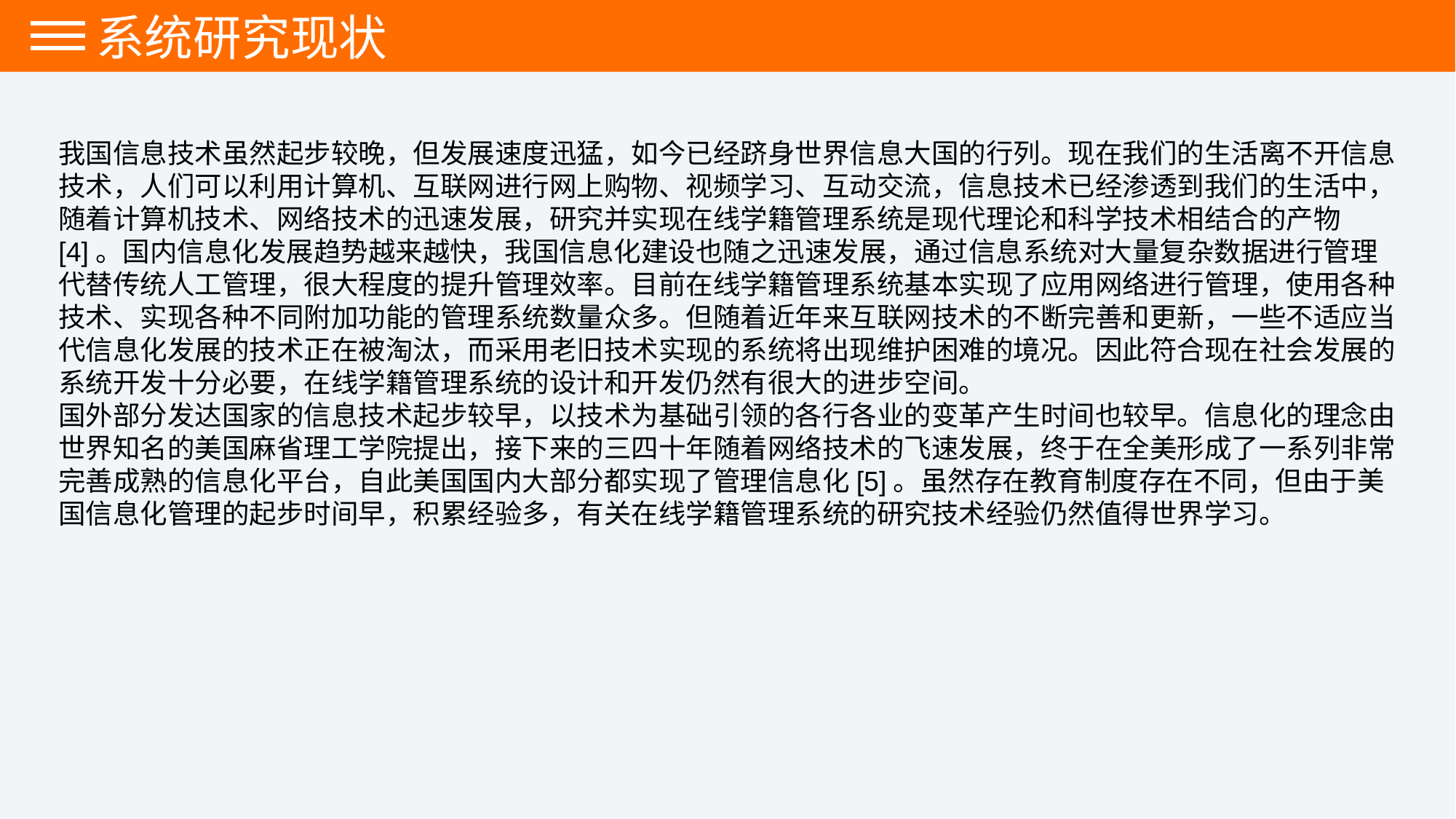

系统研究现状
我国信息技术虽然起步较晚，但发展速度迅猛，如今已经跻身世界信息大国的行列。现在我们的生活离不开信息技术，人们可以利用计算机、互联网进行网上购物、视频学习、互动交流，信息技术已经渗透到我们的生活中，随着计算机技术、网络技术的迅速发展，研究并实现在线学籍管理系统是现代理论和科学技术相结合的产物[4]。国内信息化发展趋势越来越快，我国信息化建设也随之迅速发展，通过信息系统对大量复杂数据进行管理代替传统人工管理，很大程度的提升管理效率。目前在线学籍管理系统基本实现了应用网络进行管理，使用各种技术、实现各种不同附加功能的管理系统数量众多。但随着近年来互联网技术的不断完善和更新，一些不适应当代信息化发展的技术正在被淘汰，而采用老旧技术实现的系统将出现维护困难的境况。因此符合现在社会发展的系统开发十分必要，在线学籍管理系统的设计和开发仍然有很大的进步空间。
国外部分发达国家的信息技术起步较早，以技术为基础引领的各行各业的变革产生时间也较早。信息化的理念由世界知名的美国麻省理工学院提出，接下来的三四十年随着网络技术的飞速发展，终于在全美形成了一系列非常完善成熟的信息化平台，自此美国国内大部分都实现了管理信息化[5]。虽然存在教育制度存在不同，但由于美国信息化管理的起步时间早，积累经验多，有关在线学籍管理系统的研究技术经验仍然值得世界学习。